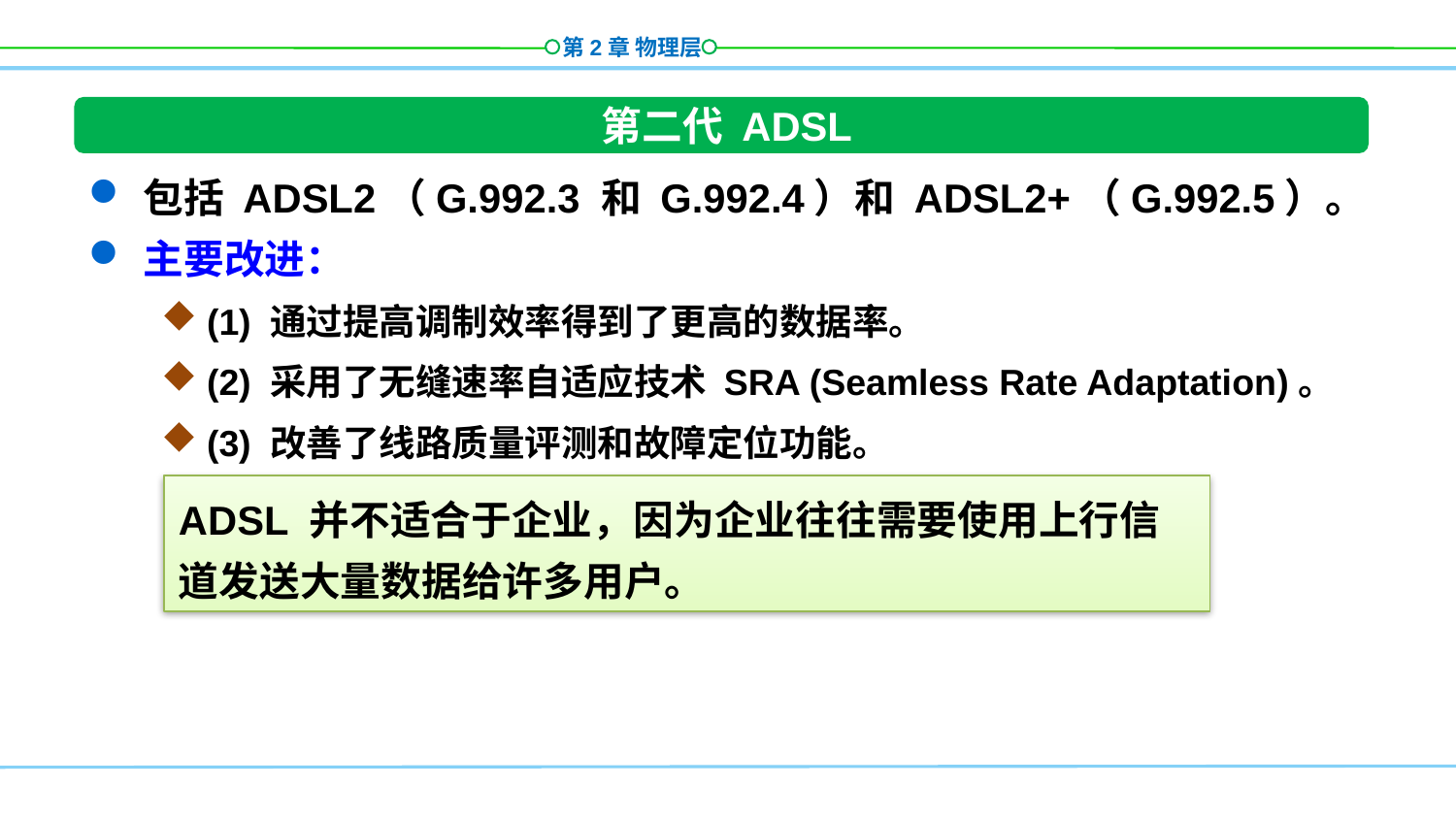

第二代 ADSL
包括 ADSL2（G.992.3 和 G.992.4）和 ADSL2+（G.992.5）。
主要改进：
(1) 通过提高调制效率得到了更高的数据率。
(2) 采用了无缝速率自适应技术 SRA (Seamless Rate Adaptation)。
(3) 改善了线路质量评测和故障定位功能。
ADSL 并不适合于企业，因为企业往往需要使用上行信道发送大量数据给许多用户。